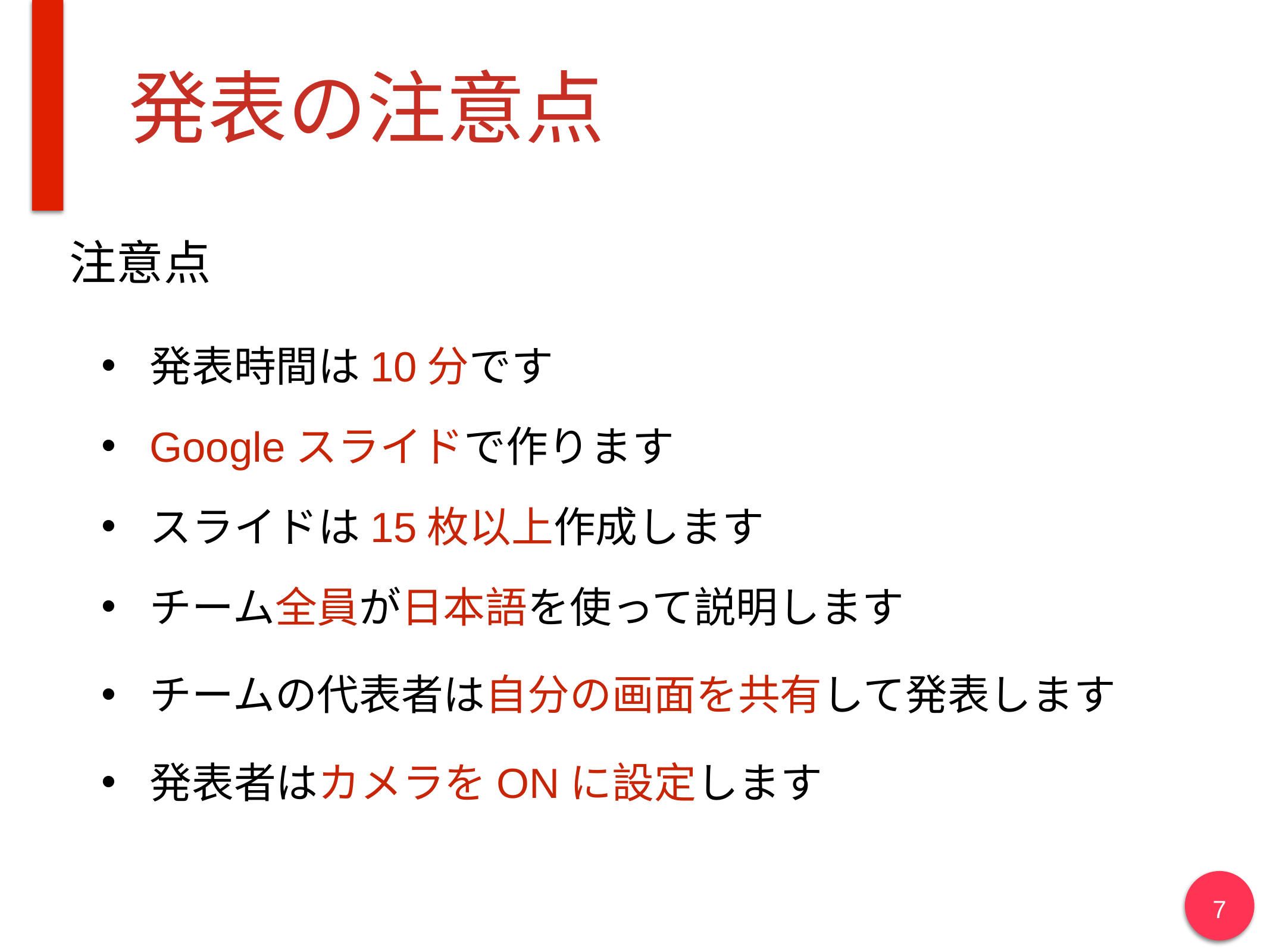

# 発表の注意点
注意点

発表時間は10分です
Googleスライドで作ります
スライドは15枚以上作成します
チーム全員が日本語を使って説明します
チームの代表者は自分の画面を共有して発表します
発表者はカメラをONに設定します
7